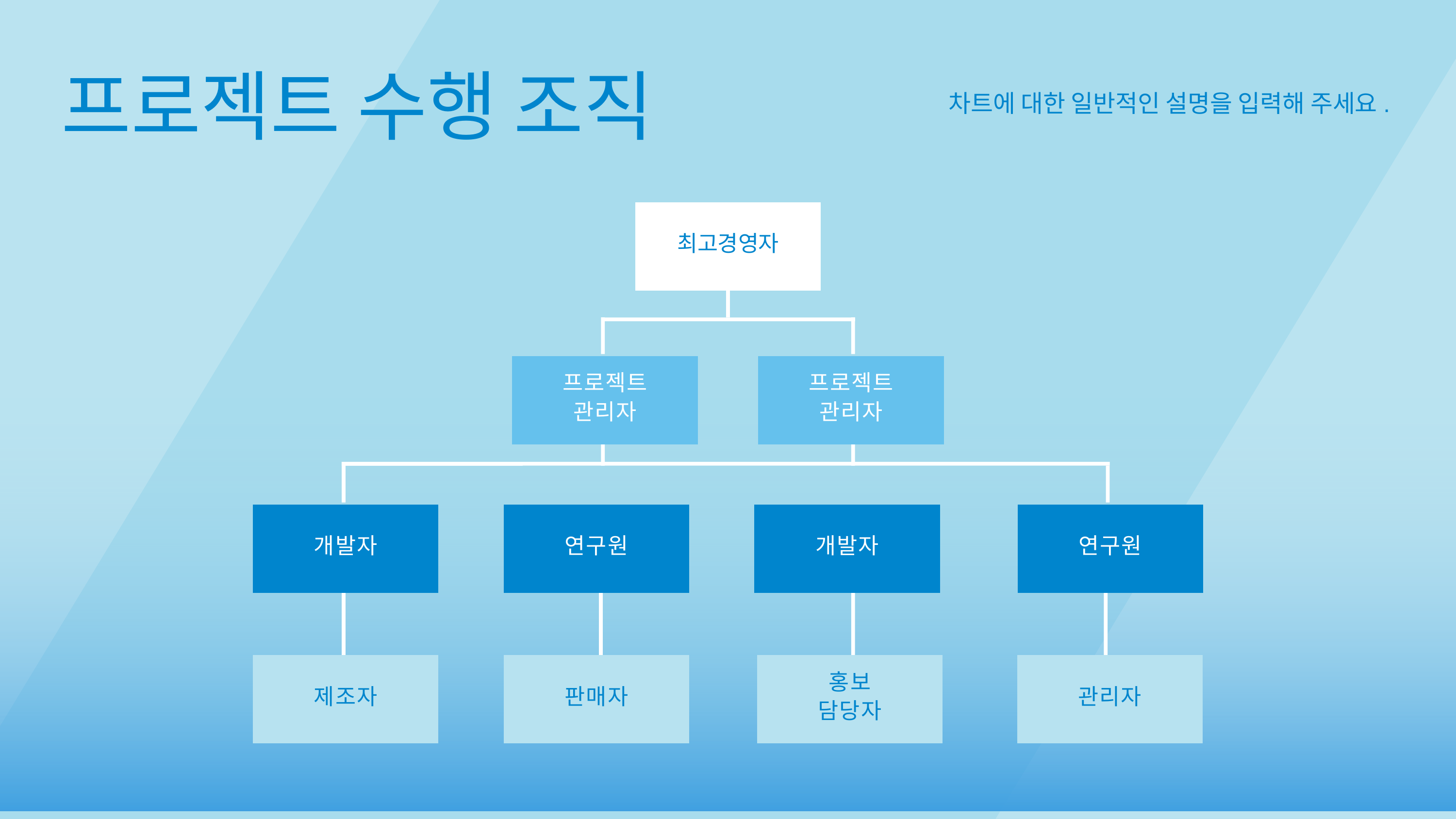

프로젝트 수행 조직
차트에 대한 일반적인 설명을 입력해 주세요.

최고경영자

프로젝트
관리자

프로젝트
관리자

개발자

연구원

개발자

연구원

제조자

판매자

홍보
담당자

관리자